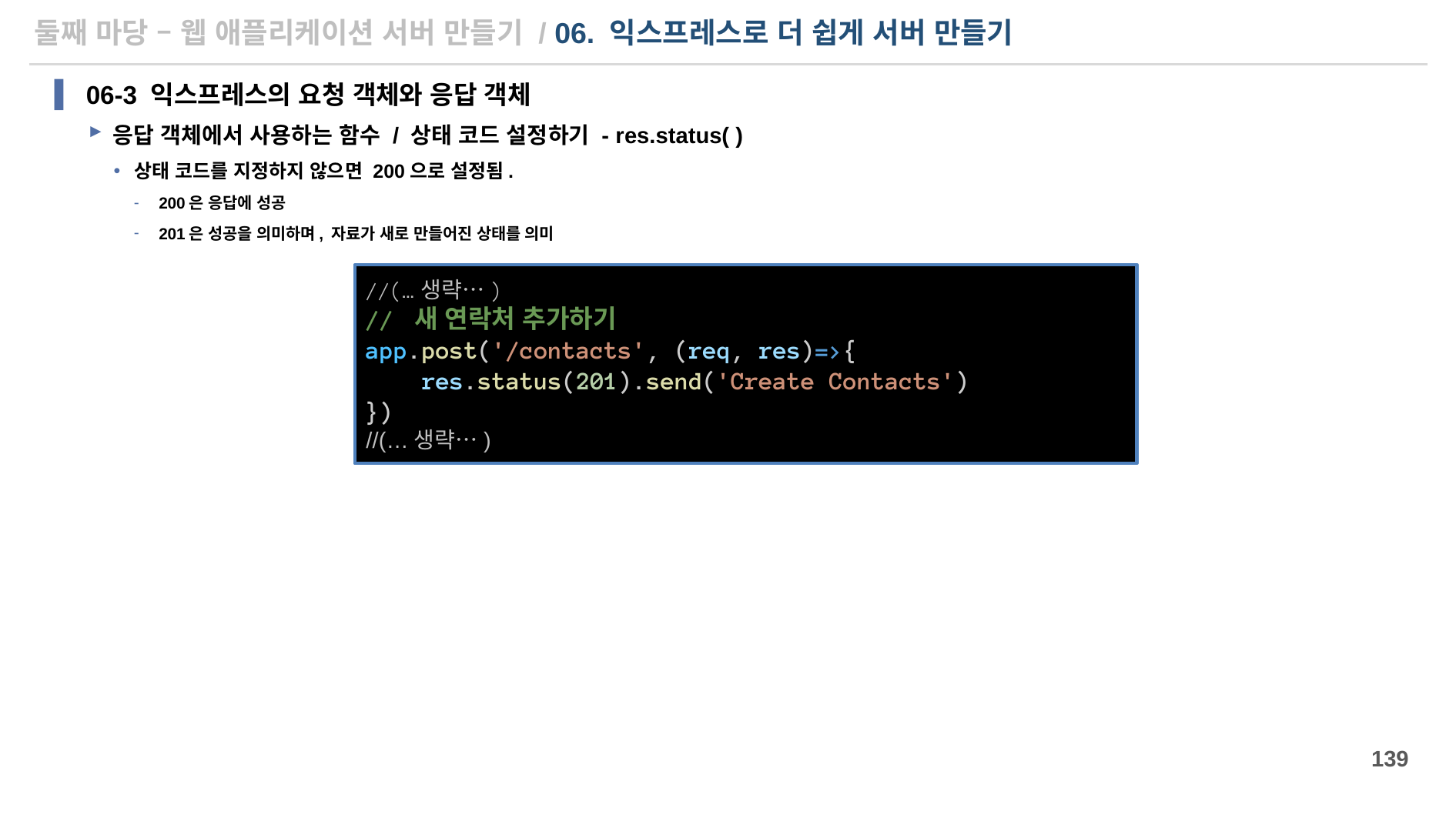

# 둘째 마당 – 웹 애플리케이션 서버 만들기 / 06. 익스프레스로 더 쉽게 서버 만들기
06-3 익스프레스의 요청 객체와 응답 객체
응답 객체에서 사용하는 함수 / 상태 코드 설정하기 - res.status( )
상태 코드를 지정하지 않으면 200으로 설정됨.
200은 응답에 성공
201은 성공을 의미하며, 자료가 새로 만들어진 상태를 의미
//(…생략…)
// 새 연락처 추가하기
app.post('/contacts', (req, res)=>{
    res.status(201).send('Create Contacts')
})
//(…생략…)
139